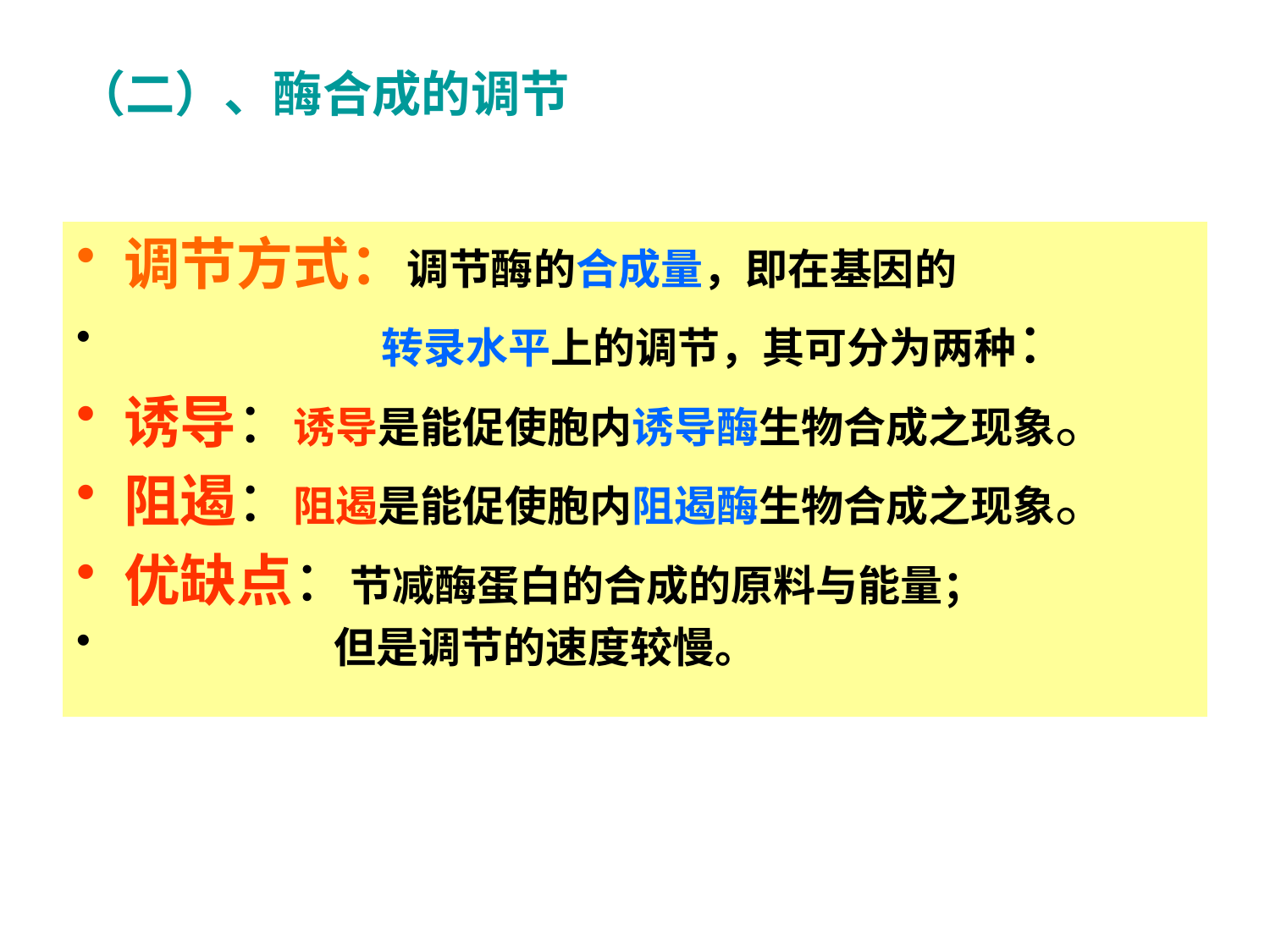

# （二）、酶合成的调节
调节方式：调节酶的合成量，即在基因的
                          转录水平上的调节，其可分为两种：
诱导：诱导是能促使胞内诱导酶生物合成之现象。
阻遏：阻遏是能促使胞内阻遏酶生物合成之现象。
优缺点：节减酶蛋白的合成的原料与能量；
                     但是调节的速度较慢。